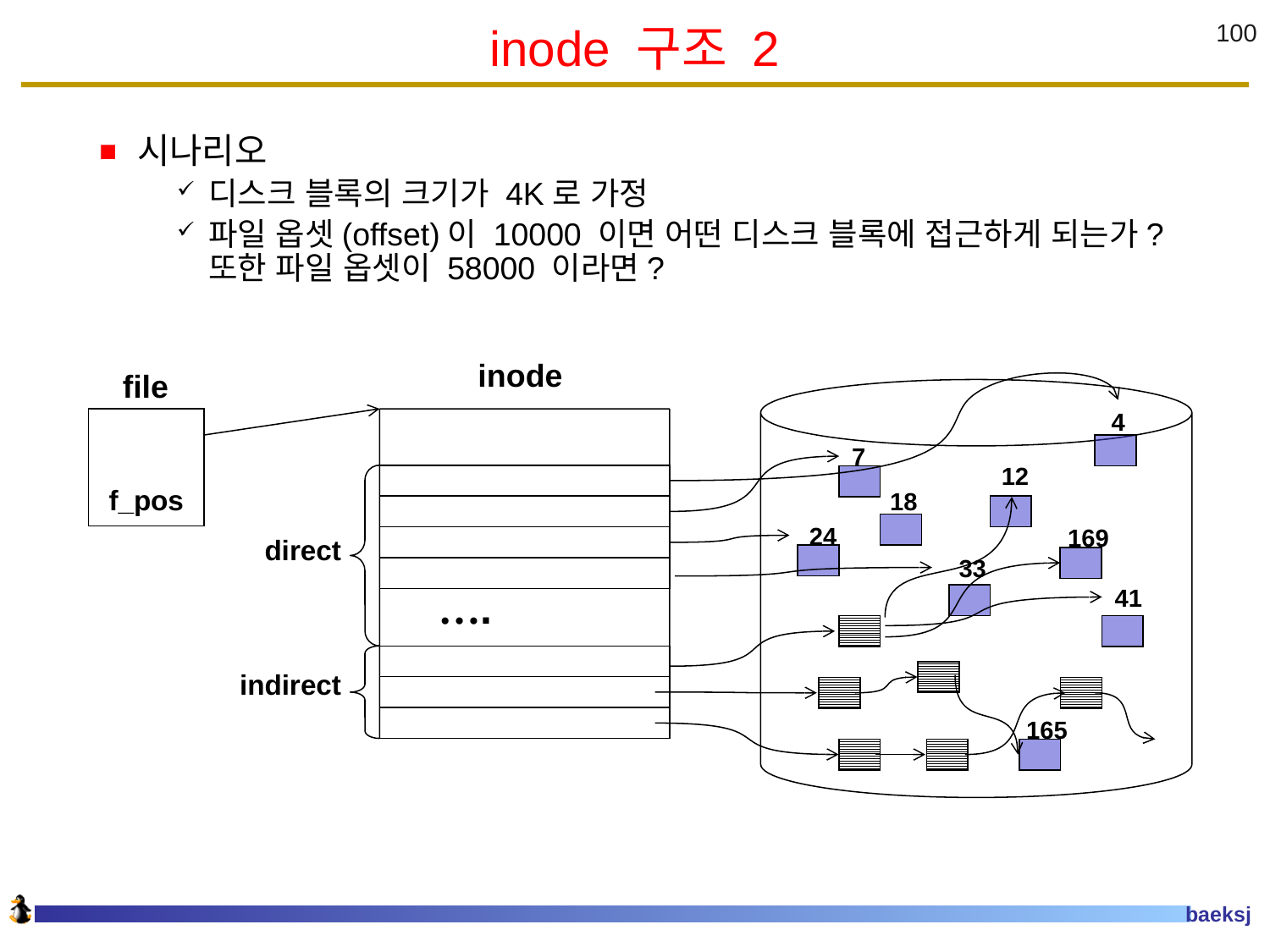

# inode 구조 2
100
시나리오
디스크 블록의 크기가 4K로 가정
파일 옵셋(offset)이 10000 이면 어떤 디스크 블록에 접근하게 되는가? 또한 파일 옵셋이 58000 이라면?
inode
   file

4

7

 12

f_pos
18

 24

169
direct

  33

….
41

indirect

  165